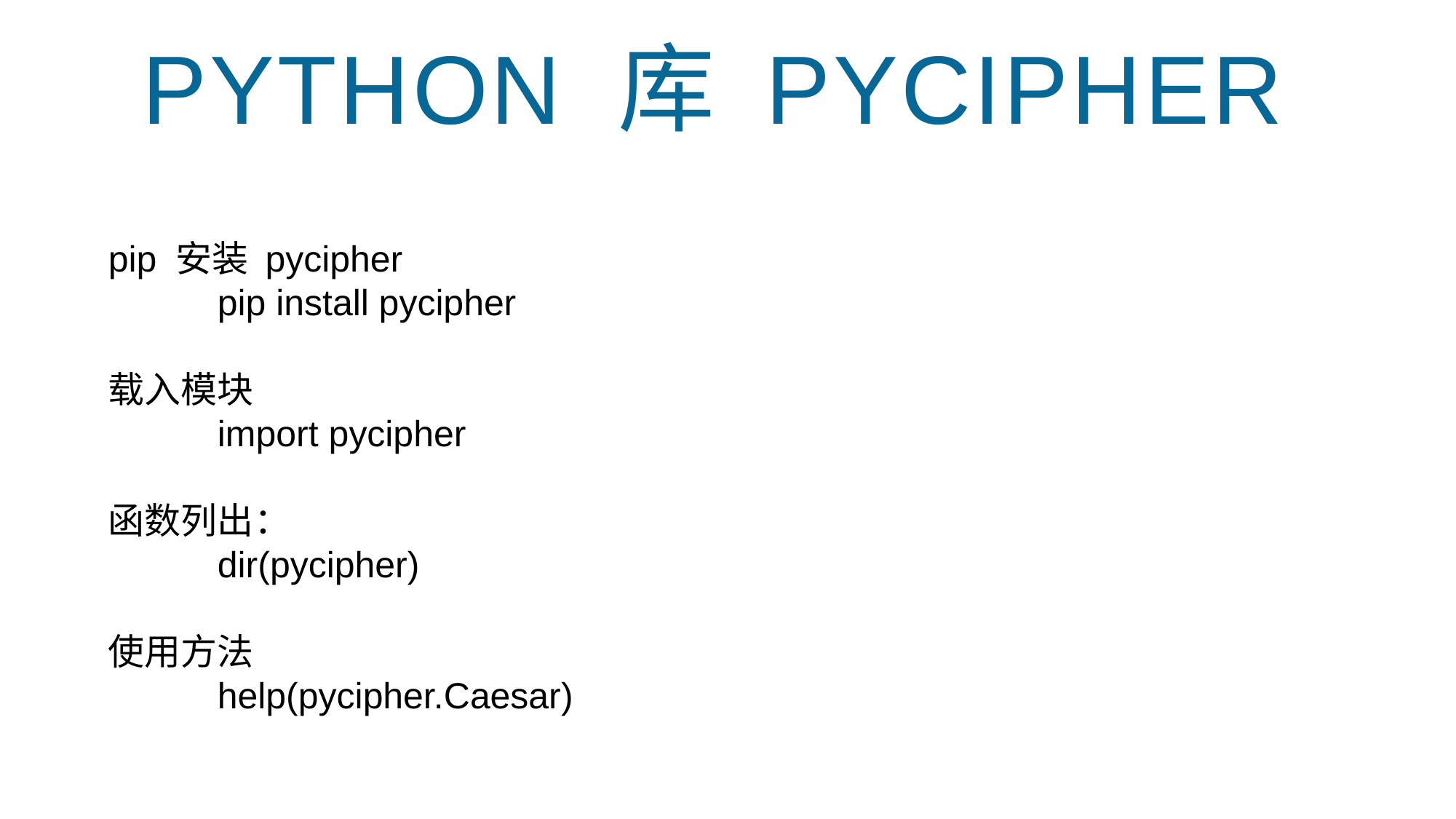

python 库 Pycipher
pip 安装 pycipher
	pip install pycipher

载入模块
	import pycipher

函数列出：
	dir(pycipher)

使用方法
	help(pycipher.Caesar)